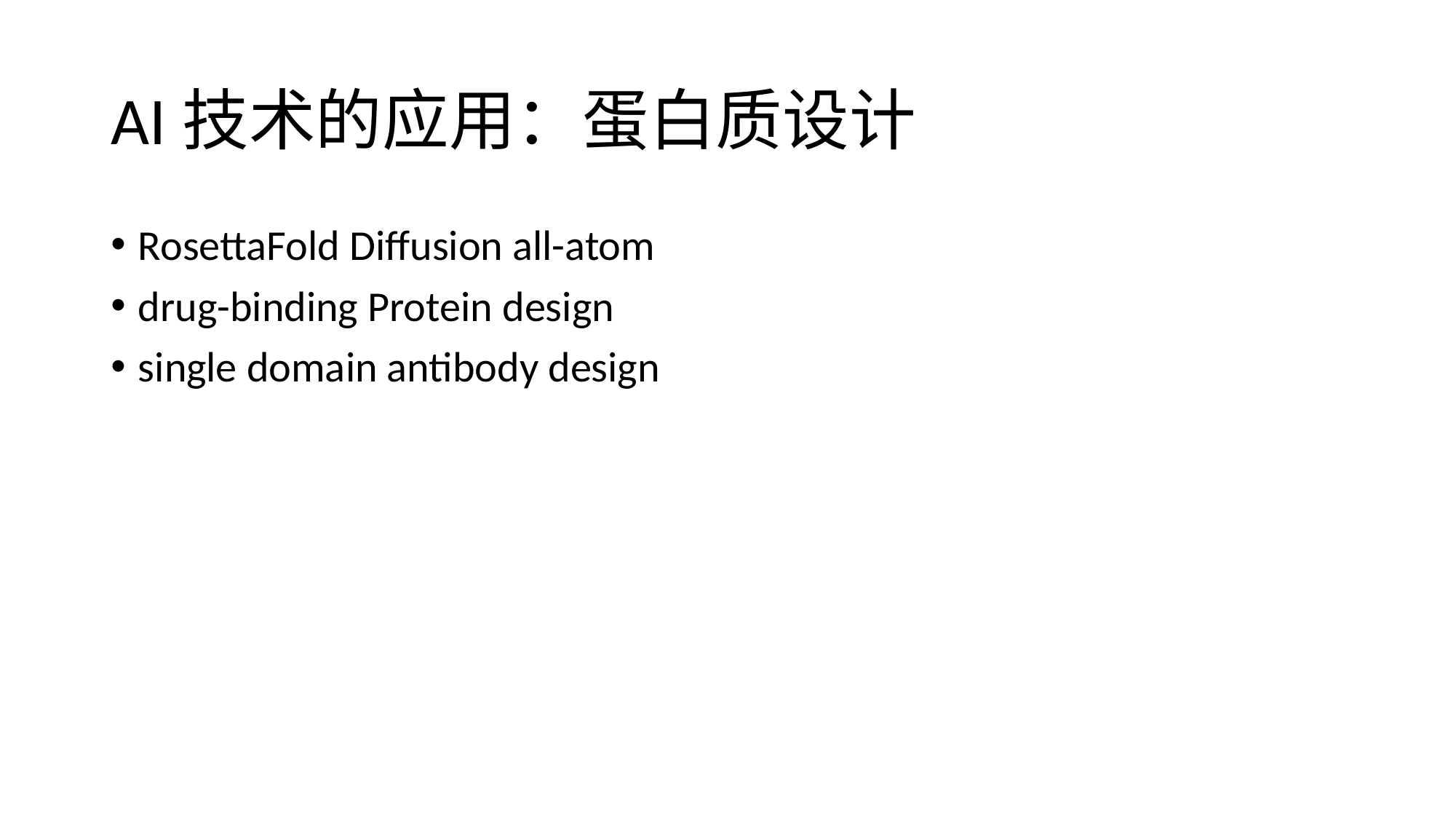

# AI技术的应用：蛋白质设计
RosettaFold Diffusion all-atom
drug-binding Protein design
single domain antibody design